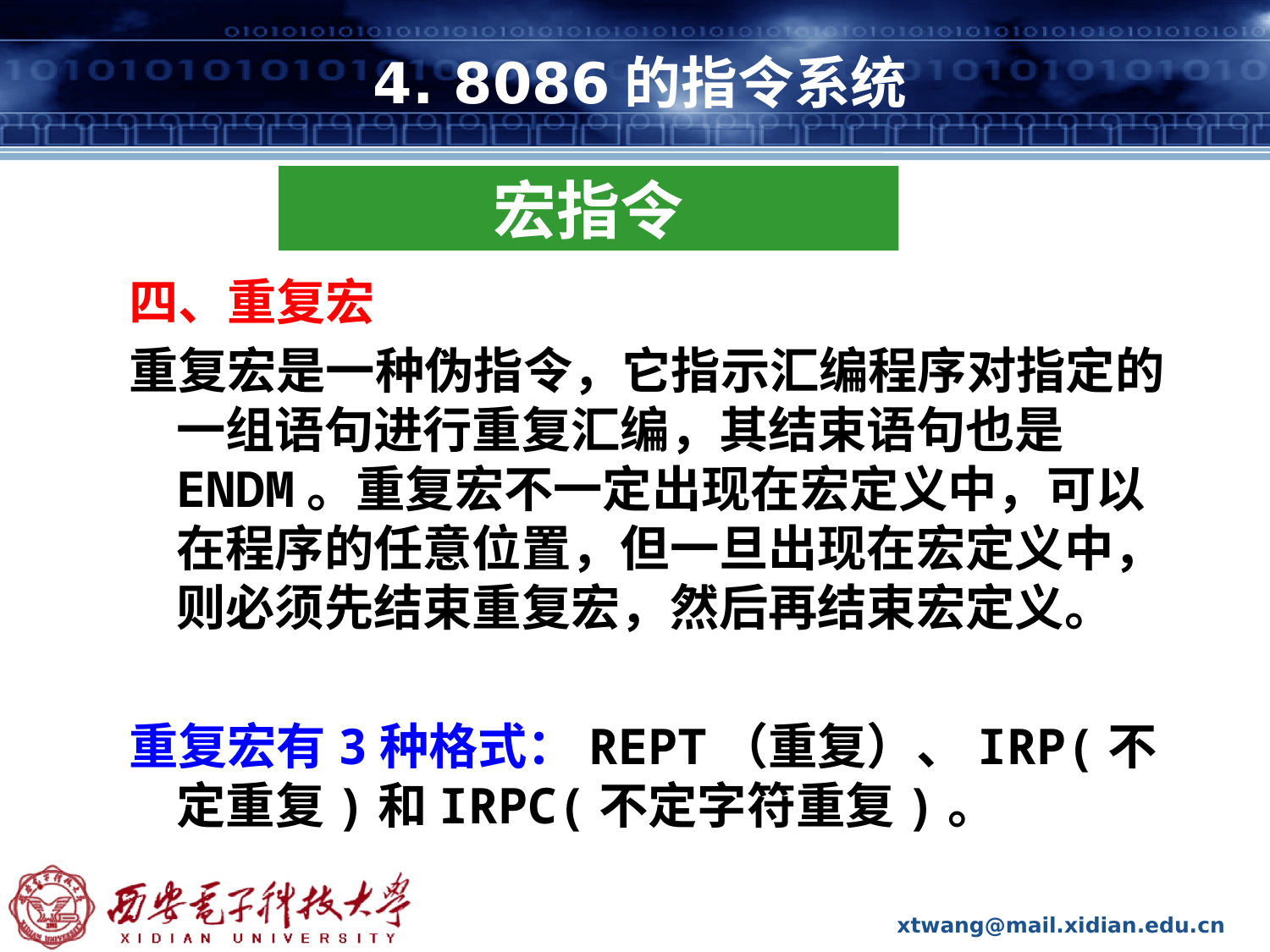

# 4. 8086的指令系统
宏指令
四、重复宏
重复宏是一种伪指令，它指示汇编程序对指定的一组语句进行重复汇编，其结束语句也是ENDM。重复宏不一定出现在宏定义中，可以在程序的任意位置，但一旦出现在宏定义中，则必须先结束重复宏，然后再结束宏定义。

重复宏有3种格式：REPT（重复）、IRP(不定重复)和IRPC(不定字符重复)。